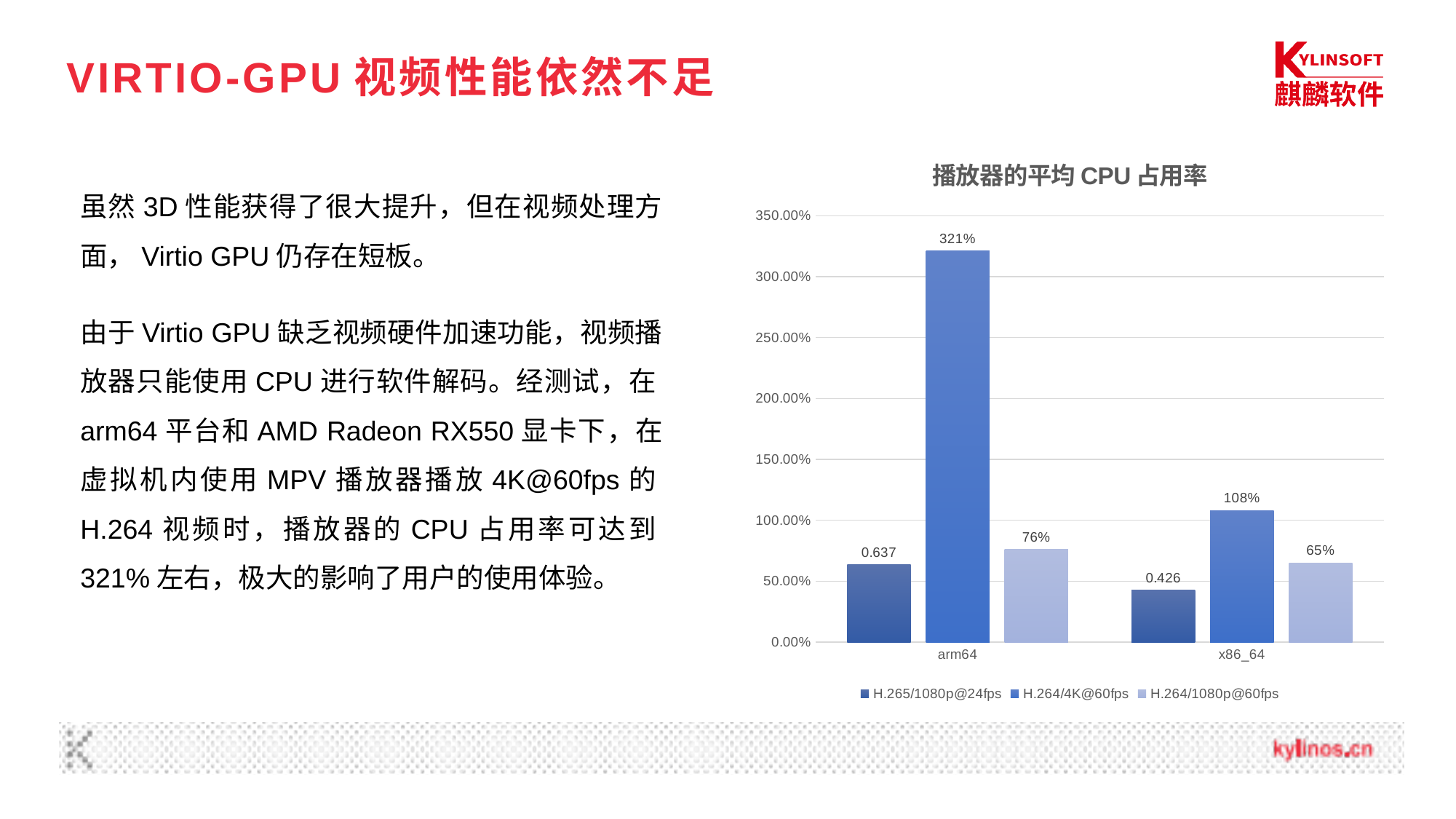

VIRTIO-GPU视频性能依然不足

### Chart: 播放器的平均CPU占用率

| Category | H.265/1080p@24fps | H.264/4K@60fps | H.264/1080p@60fps |
|---|---|---|---|
| arm64 | 0.637 | 3.21 | 0.76 |
| x86_64 | 0.426 | 1.08 | 0.65 |
虽然3D性能获得了很大提升，但在视频处理方面，Virtio GPU仍存在短板。
由于Virtio GPU缺乏视频硬件加速功能，视频播放器只能使用CPU进行软件解码。经测试，在arm64平台和AMD Radeon RX550显卡下，在虚拟机内使用MPV播放器播放4K@60fps的H.264视频时，播放器的CPU占用率可达到321%左右，极大的影响了用户的使用体验。